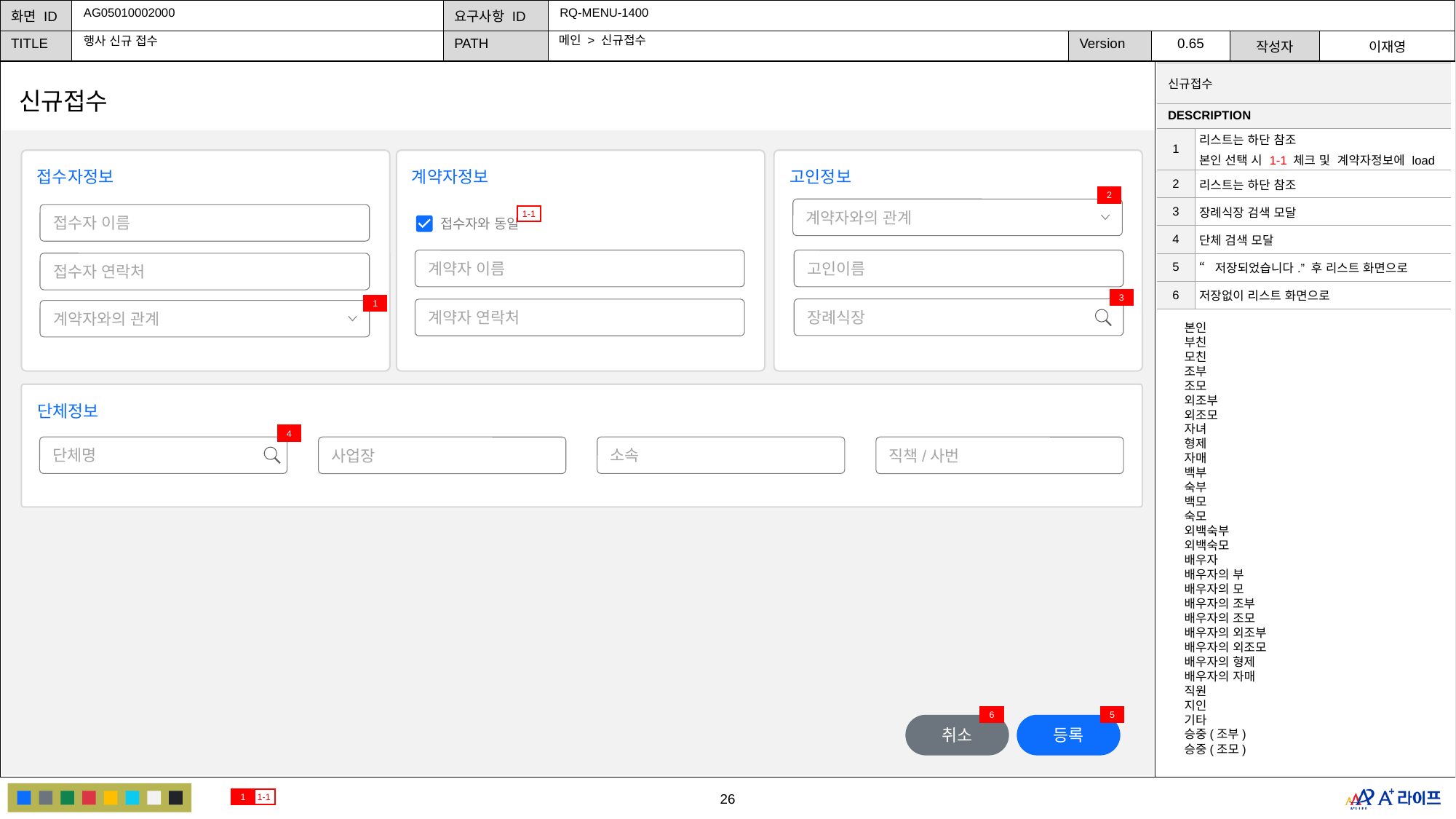

AG05010002000
RQ-MENU-1400
메인 > 신규접수
행사 신규 접수
| 신규접수 |  |
| --- | --- |
| DESCRIPTION |  |
| 1 | 리스트는 하단 참조 본인 선택 시 1-1 체크 및 계약자정보에 load |
| 2 | 리스트는 하단 참조 |
| 3 | 장례식장 검색 모달 |
| 4 | 단체 검색 모달 |
| 5 | “저장되었습니다.” 후 리스트 화면으로 |
| 6 | 저장없이 리스트 화면으로 |
신규접수

접수자정보
계약자정보
고인정보
2
계약자와의 관계

접수자 이름
1-1
접수자와 동일

계약자 이름
고인이름
접수자 연락처
3
1
장례식장
계약자 연락처
계약자와의 관계

본인
부친
모친
조부
조모
외조부
외조모
자녀
형제
자매
백부
숙부
백모
숙모
외백숙부
외백숙모
배우자
배우자의 부
배우자의 모
배우자의 조부
배우자의 조모
배우자의 외조부
배우자의 외조모
배우자의 형제
배우자의 자매
직원
지인
기타
승중(조부)
승중(조모)

단체정보
4
단체명
소속
사업장
직책/사번

6
5
취소
등록
1
1-1